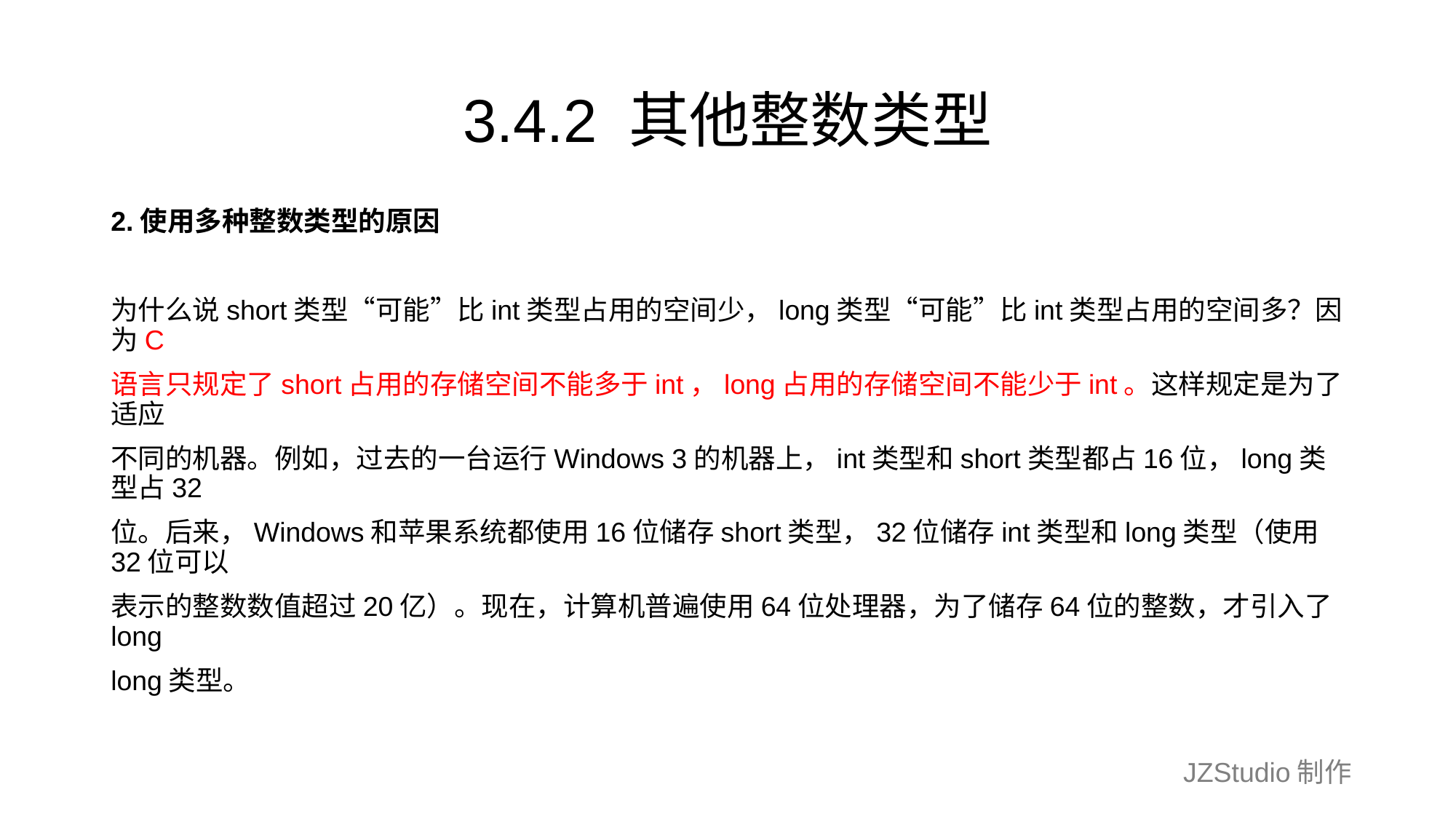

# 3.4.2 其他整数类型
2.使用多种整数类型的原因

为什么说short类型“可能”比int类型占用的空间少，long类型“可能”比int类型占用的空间多？因为C
语言只规定了short占用的存储空间不能多于int，long占用的存储空间不能少于int。这样规定是为了适应
不同的机器。例如，过去的一台运行Windows 3的机器上，int类型和short类型都占16位，long类型占32
位。后来，Windows和苹果系统都使用16位储存short类型，32位储存int类型和long类型（使用32位可以
表示的整数数值超过20亿）。现在，计算机普遍使用64位处理器，为了储存64位的整数，才引入了long
long类型。